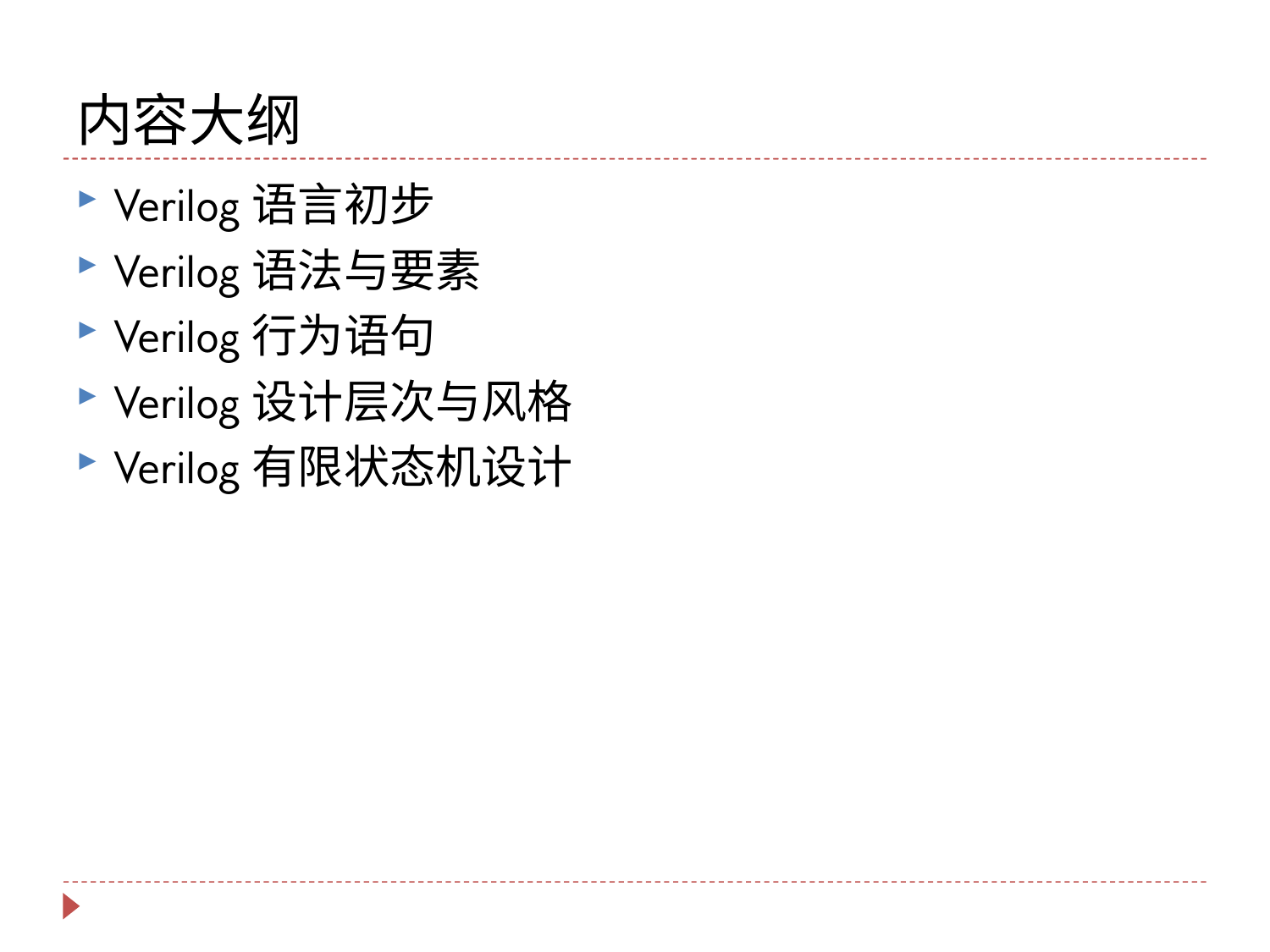

# 内容大纲
Verilog语言初步
Verilog语法与要素
Verilog行为语句
Verilog设计层次与风格
Verilog有限状态机设计